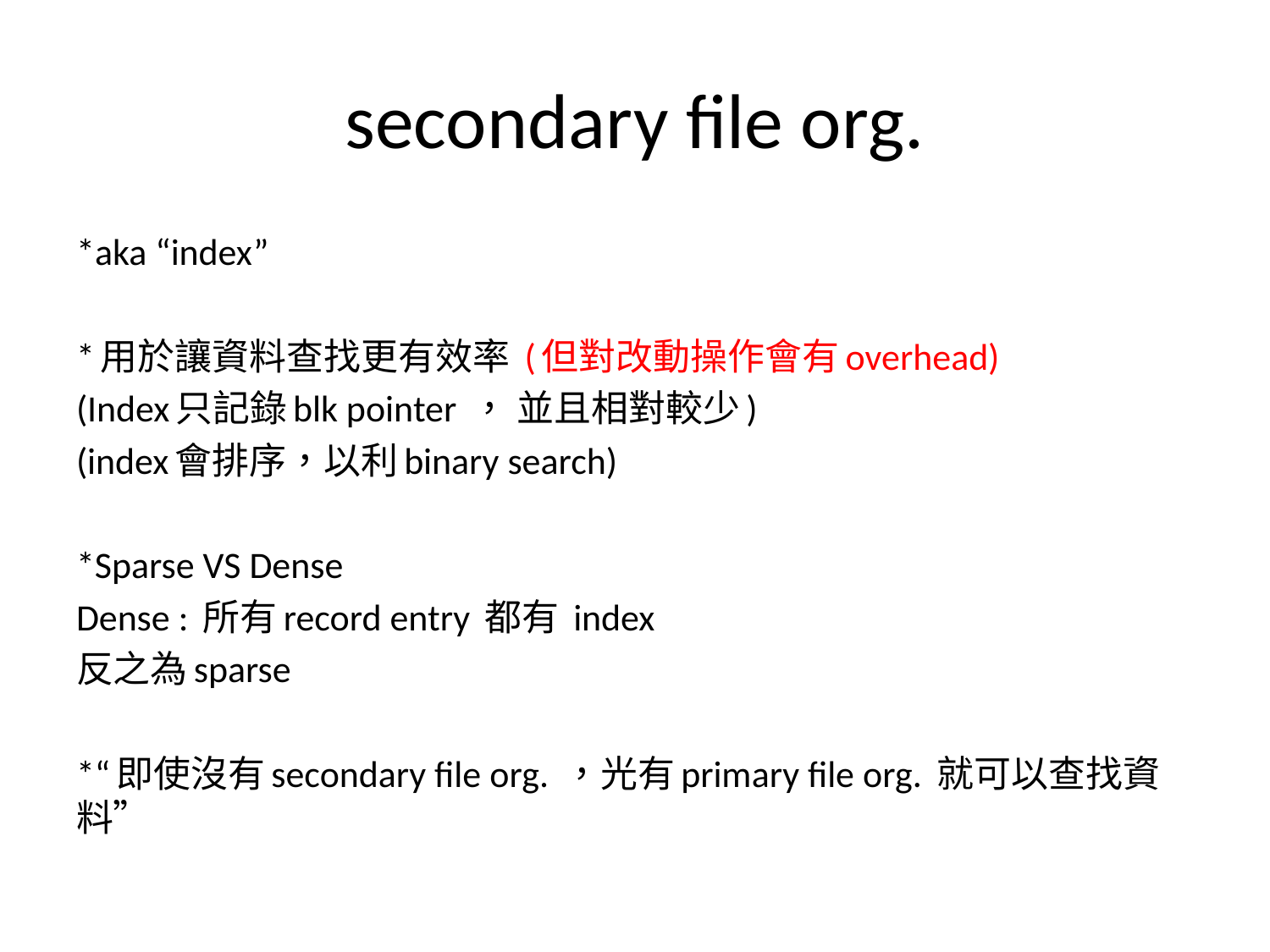

# secondary file org.
*aka “index”

*用於讓資料查找更有效率 (但對改動操作會有overhead)
(Index只記錄blk pointer ， 並且相對較少)
(index會排序，以利binary search)

*Sparse VS Dense
Dense : 所有record entry 都有 index
反之為sparse

*“即使沒有secondary file org. ，光有primary file org. 就可以查找資料”